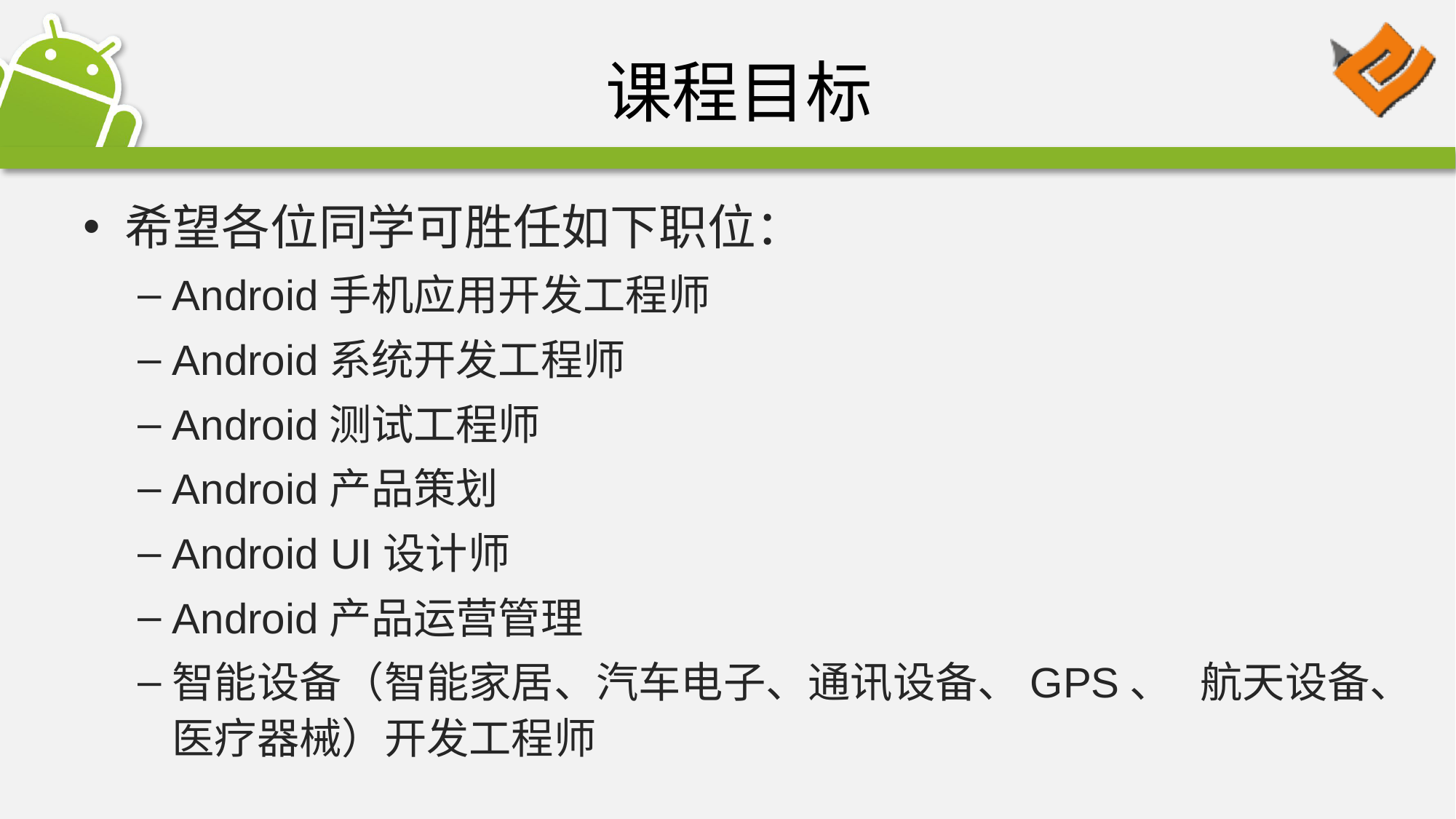

# 课程目标
希望各位同学可胜任如下职位：
Android手机应用开发工程师
Android系统开发工程师
Android测试工程师
Android产品策划
Android UI设计师
Android产品运营管理
智能设备（智能家居、汽车电子、通讯设备、GPS、   航天设备、医疗器械）开发工程师